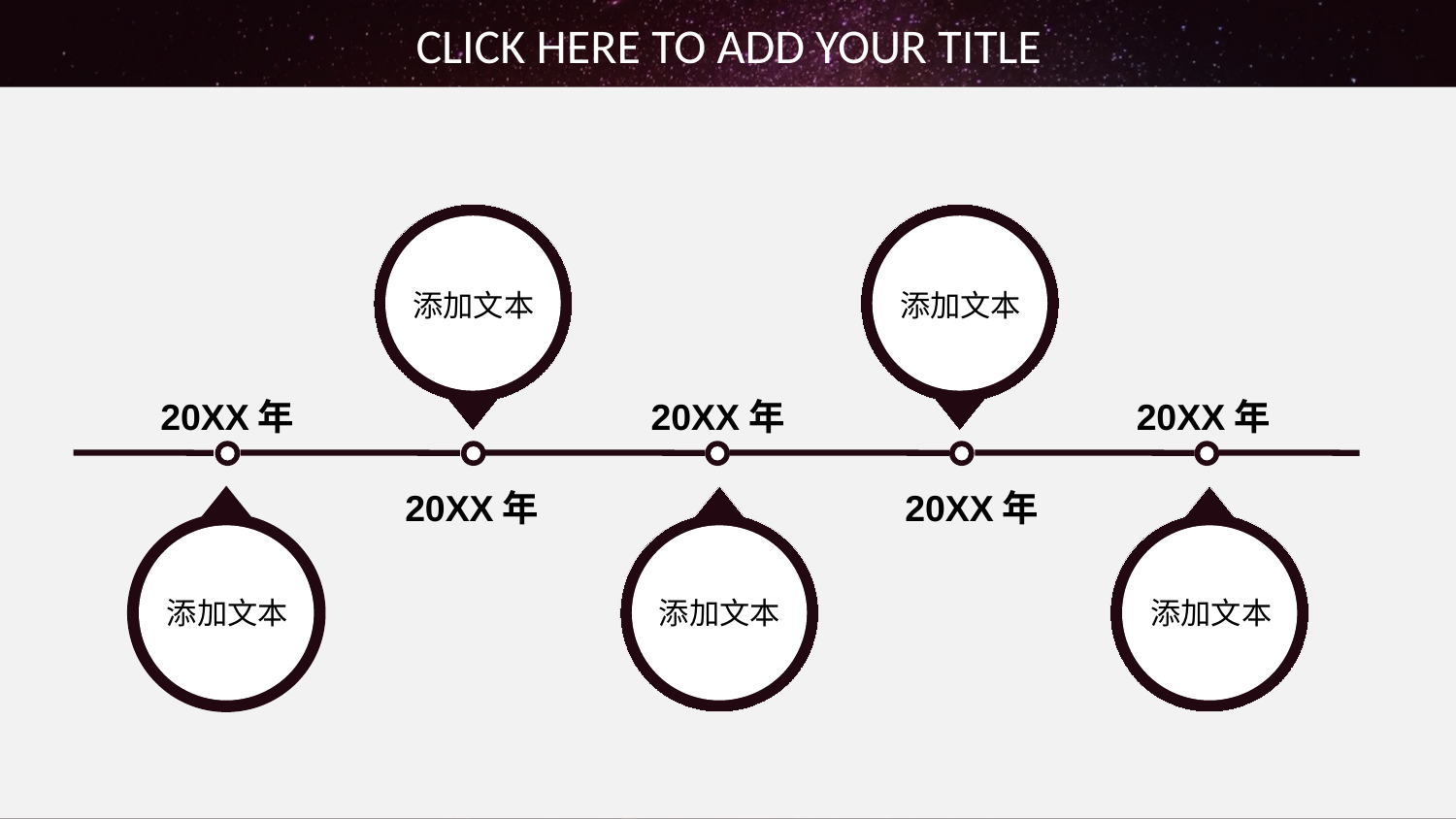

CLICK HERE TO ADD YOUR TITLE

添加文本
添加文本
20XX年
20XX年
20XX年

20XX年
20XX年

添加文本

添加文本
添加文本